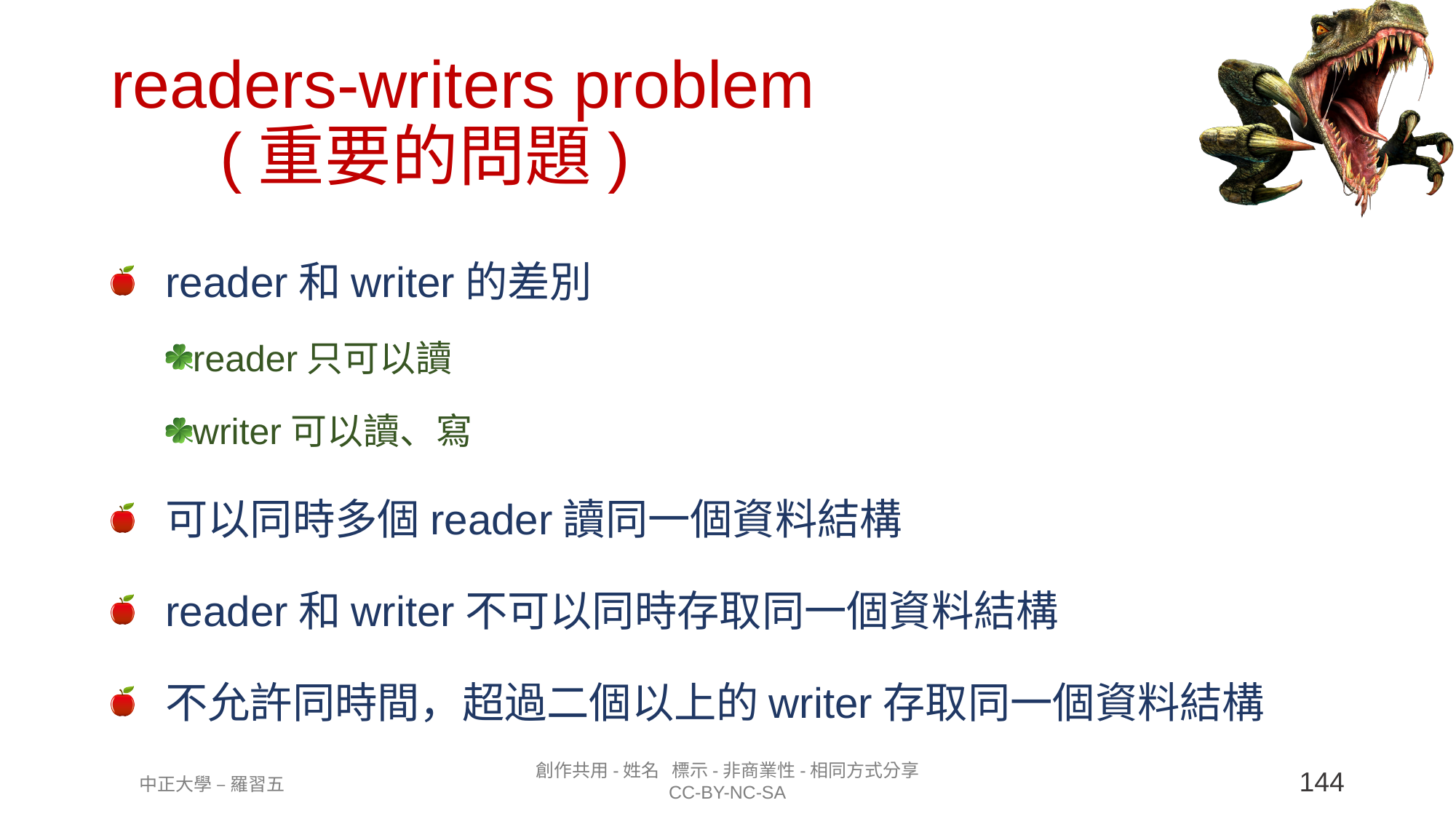

# readers-writers problem (重要的問題)
reader和writer的差別
reader只可以讀
writer可以讀、寫
可以同時多個reader讀同一個資料結構
reader和writer不可以同時存取同一個資料結構
不允許同時間，超過二個以上的writer存取同一個資料結構